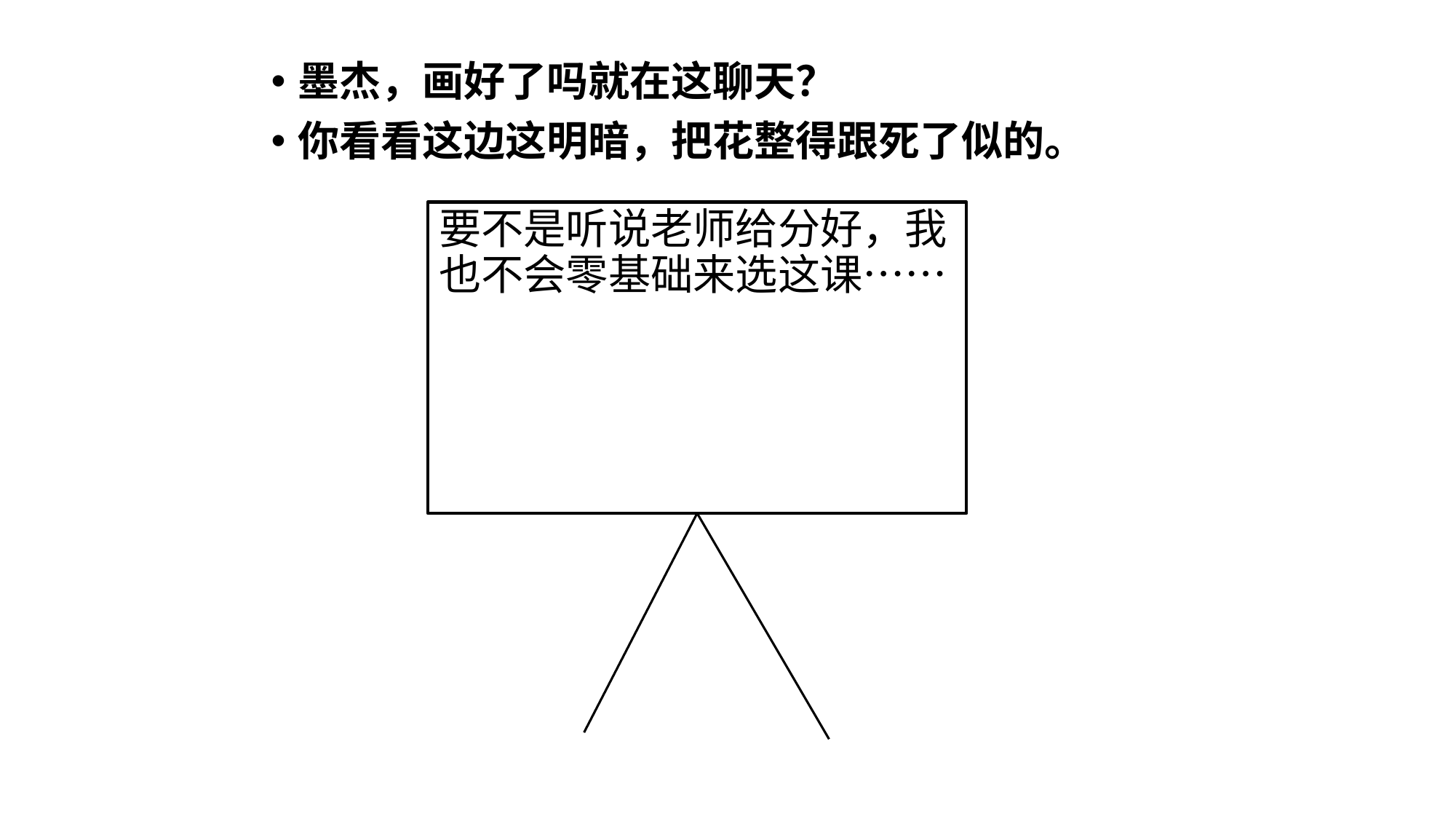

墨杰，画好了吗就在这聊天？
你看看这边这明暗，把花整得跟死了似的。
要不是听说老师给分好，我也不会零基础来选这课……